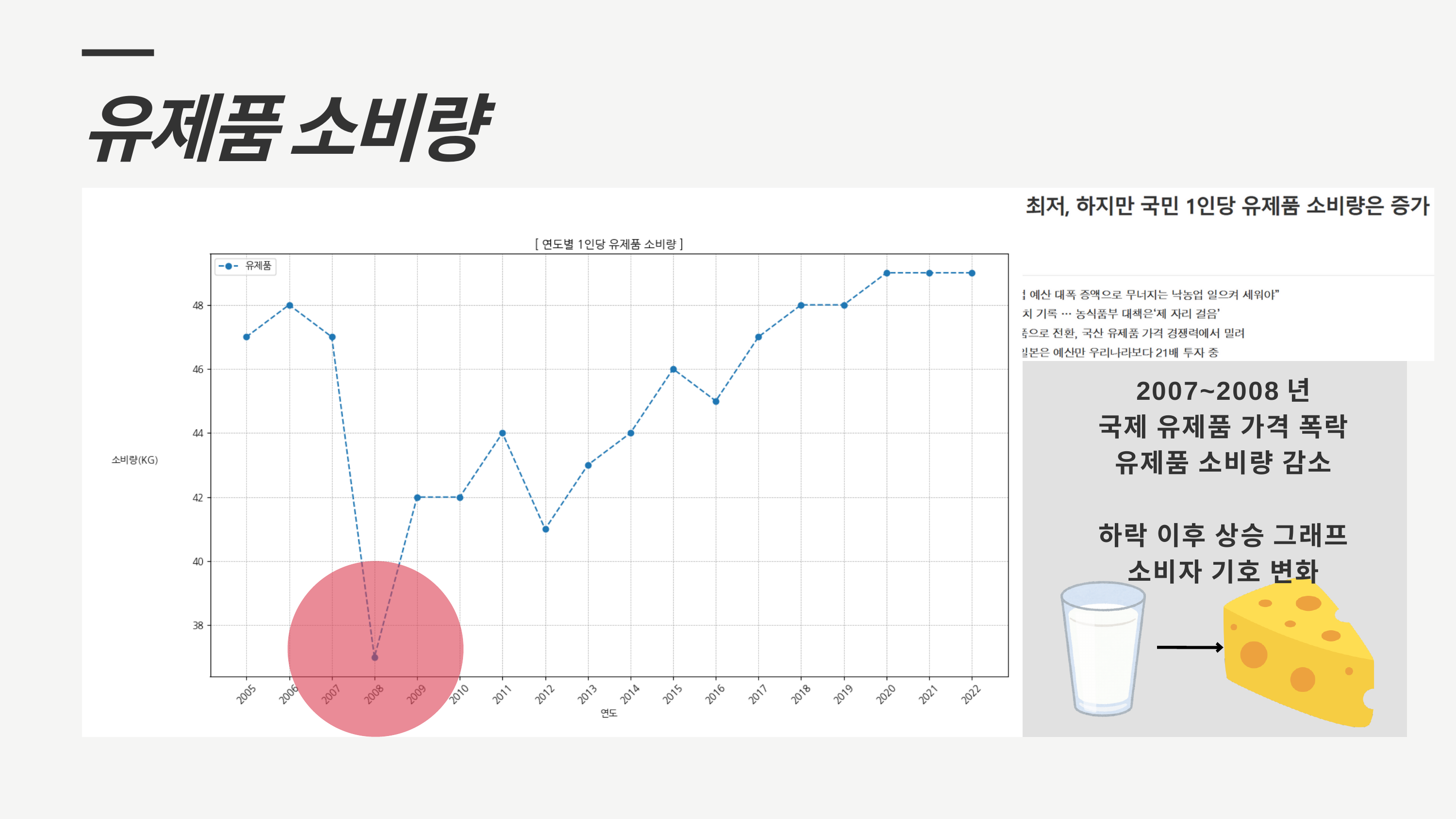

유제품 소비량

2007~2008년
국제 유제품 가격 폭락
유제품 소비량 감소

하락 이후 상승 그래프
소비자 기호 변화